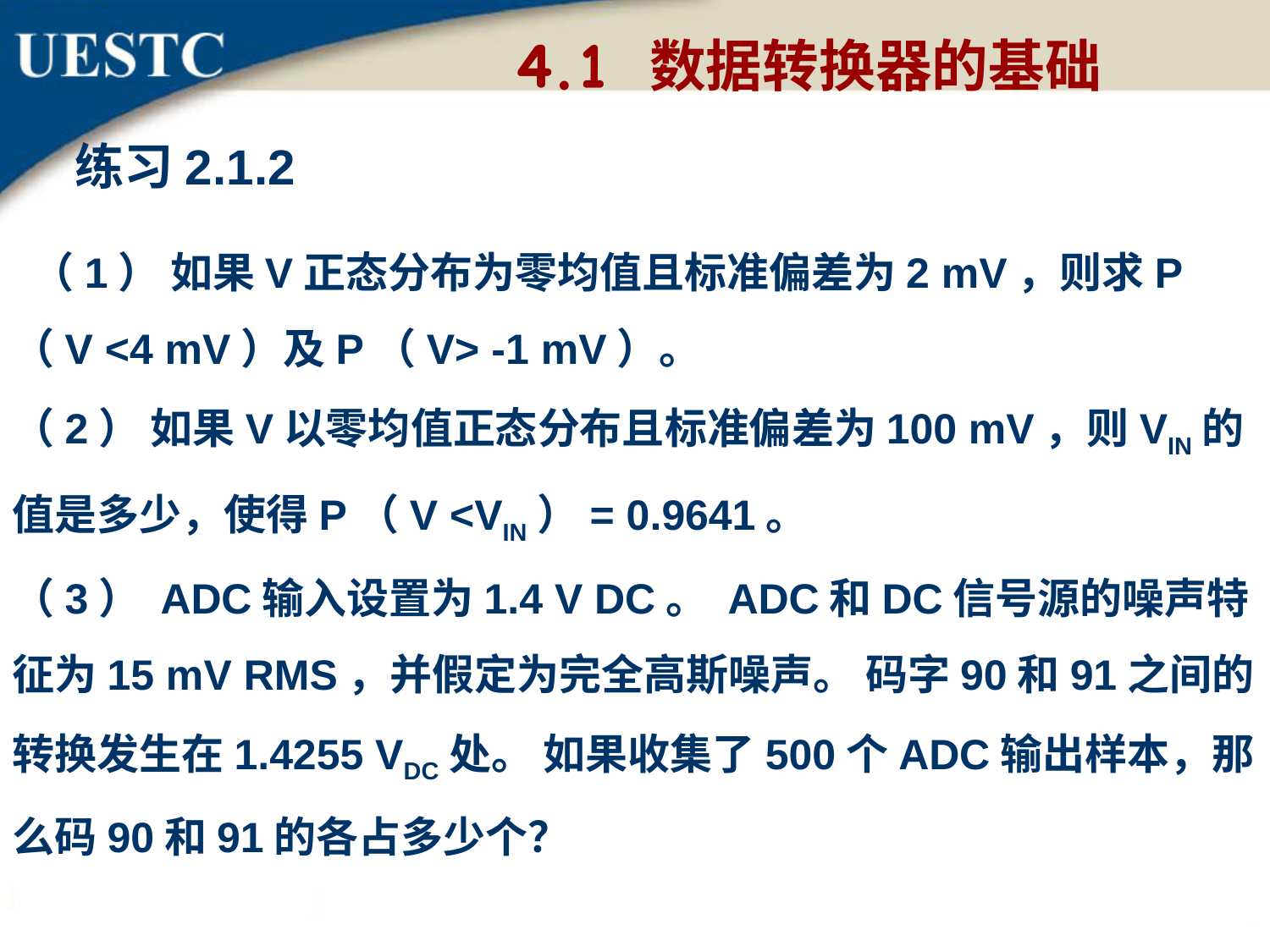

4.1 数据转换器的基础
练习2.1.2
 （1） 如果V正态分布为零均值且标准偏差为2 mV，则求P（V <4 mV）及P（V> -1 mV）。
（2） 如果V以零均值正态分布且标准偏差为100 mV，则VIN的值是多少，使得P（V <VIN）= 0.9641。
（3） ADC输入设置为1.4 V DC。 ADC和DC信号源的噪声特征为15 mV RMS，并假定为完全高斯噪声。 码字90和91之间的转换发生在1.4255 VDC处。 如果收集了500个ADC输出样本，那么码90和91的各占多少个？